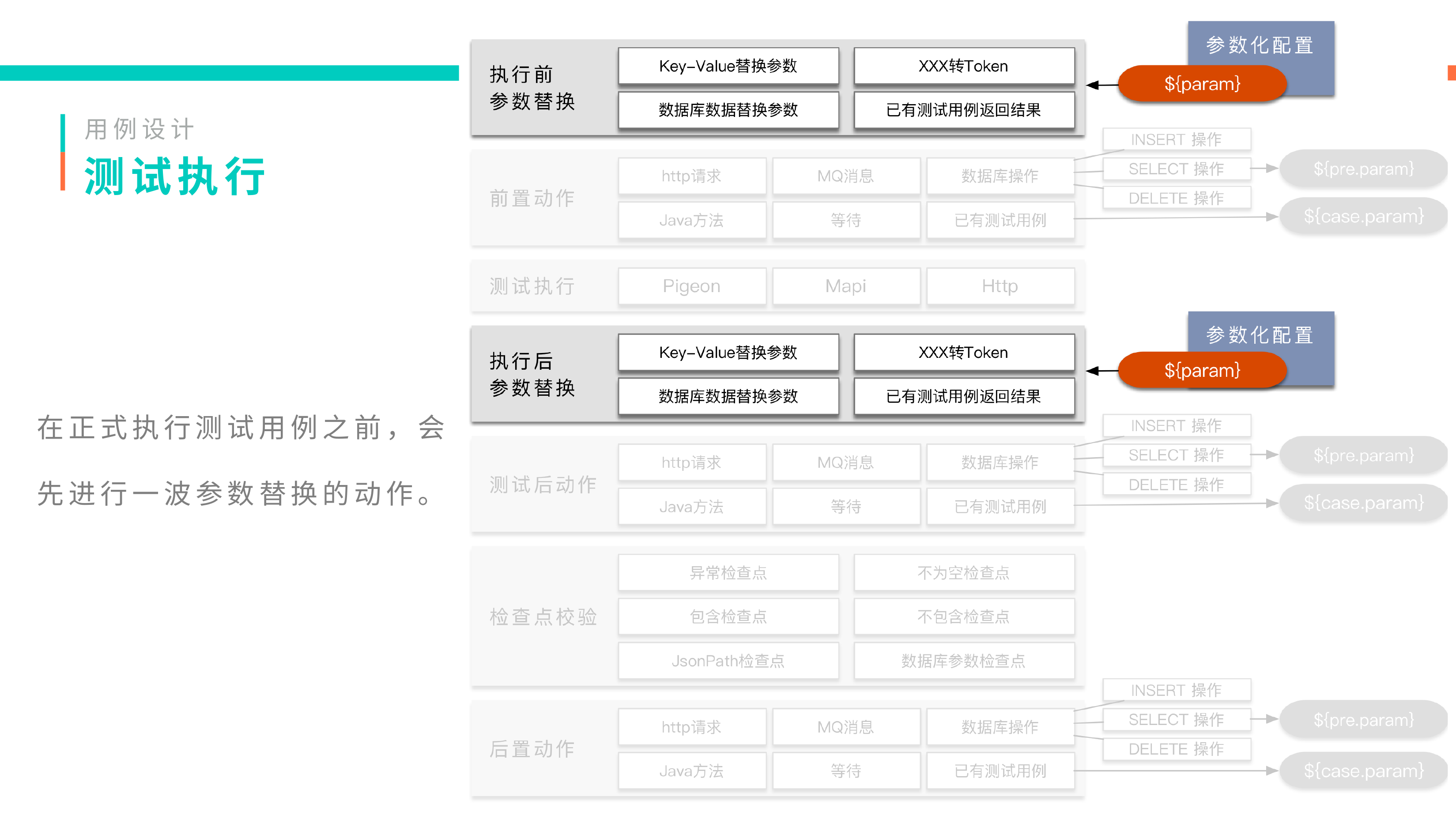

用例设计
# 测试执行

在正式执行测试用例之前，会

先进行一波参数替换的动作。